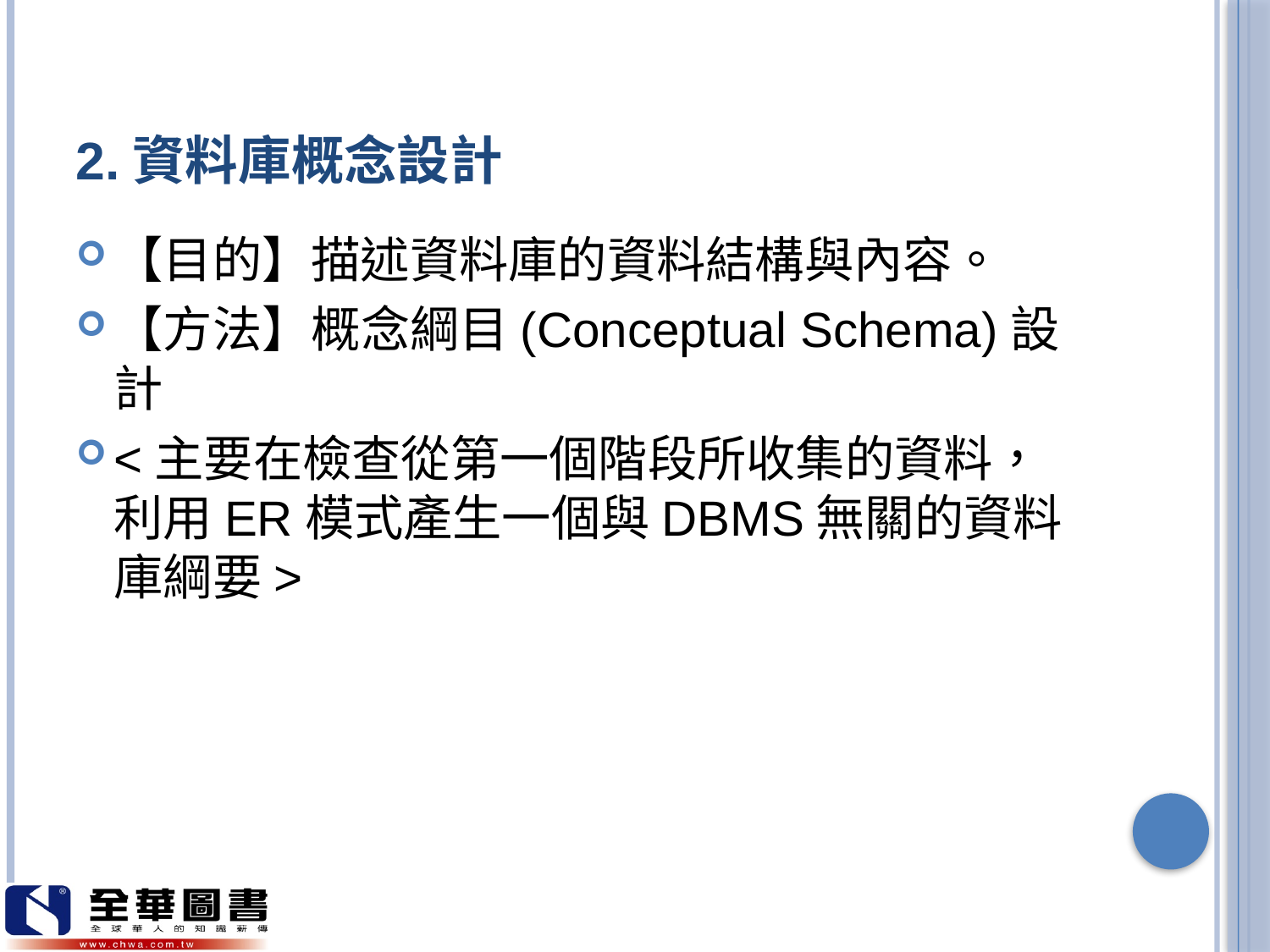

# 2.資料庫概念設計
【目的】描述資料庫的資料結構與內容。
【方法】概念綱目(Conceptual Schema)設計
<主要在檢查從第一個階段所收集的資料，利用ER模式產生一個與DBMS無關的資料庫綱要>